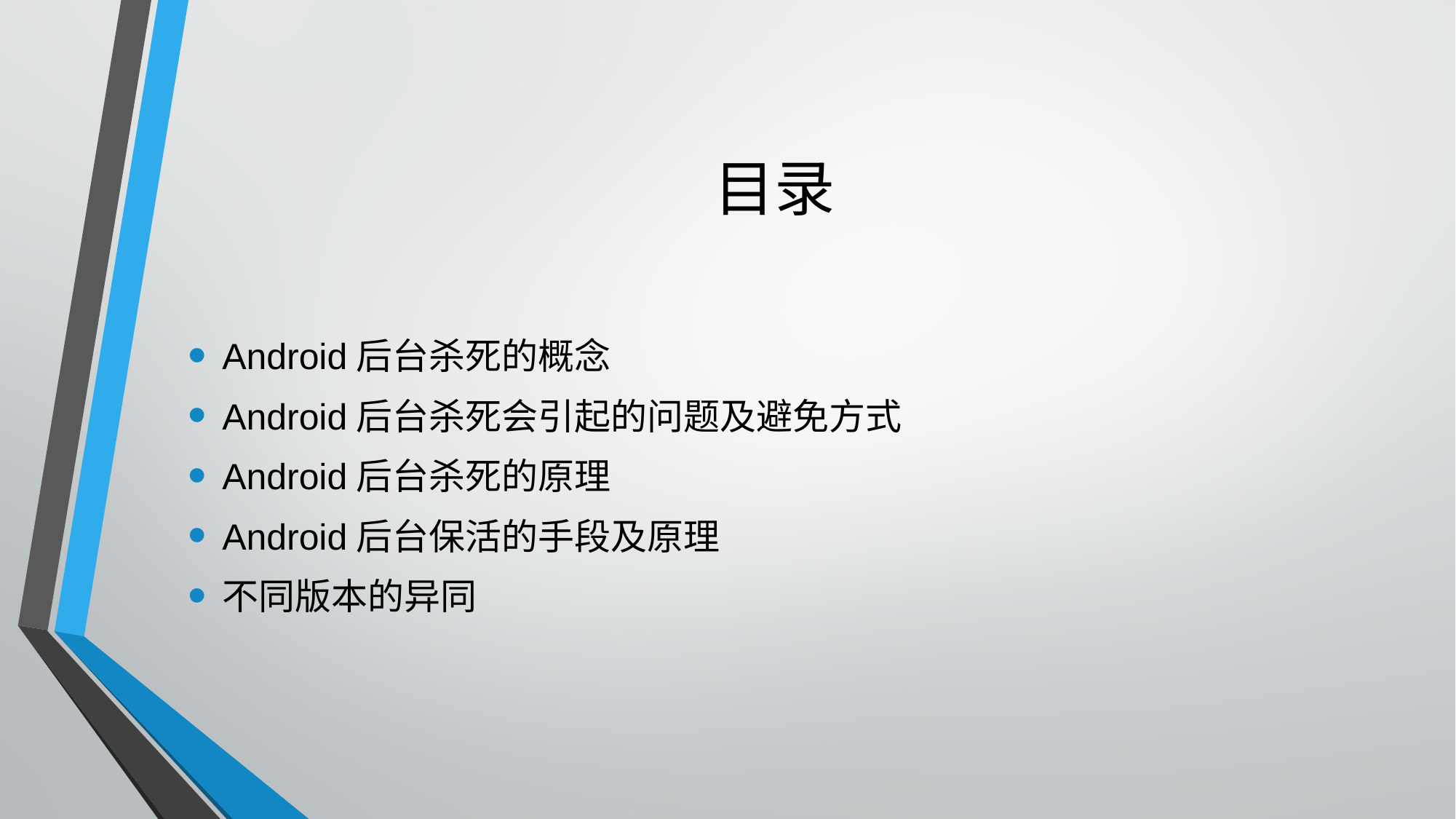

# 目录
Android后台杀死的概念
Android后台杀死会引起的问题及避免方式
Android后台杀死的原理
Android后台保活的手段及原理
不同版本的异同